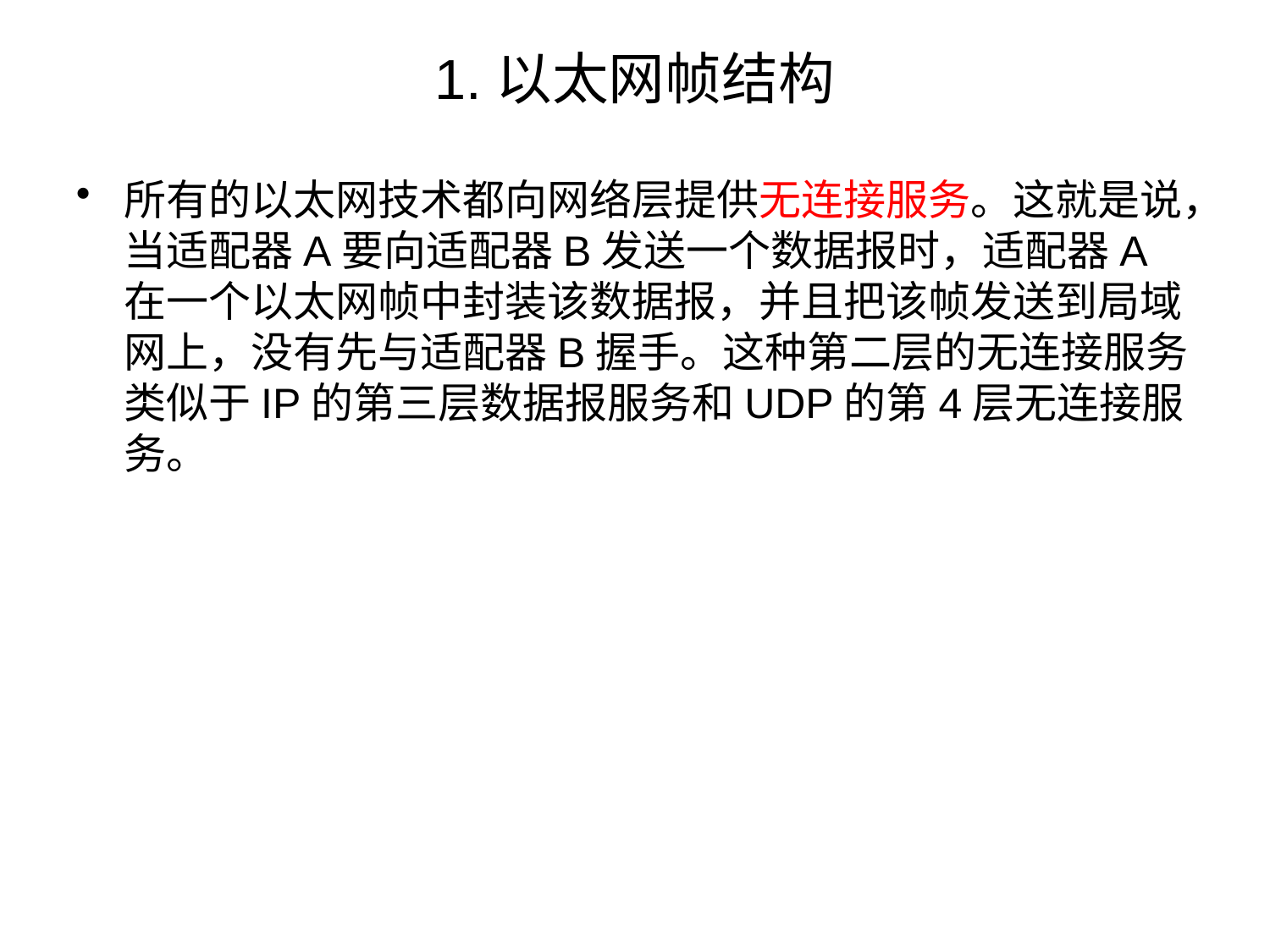

# 1.以太网帧结构
所有的以太网技术都向网络层提供无连接服务。这就是说，当适配器A要向适配器B发送一个数据报时，适配器A在一个以太网帧中封装该数据报，并且把该帧发送到局域网上，没有先与适配器B握手。这种第二层的无连接服务类似于IP的第三层数据报服务和UDP的第4层无连接服务。